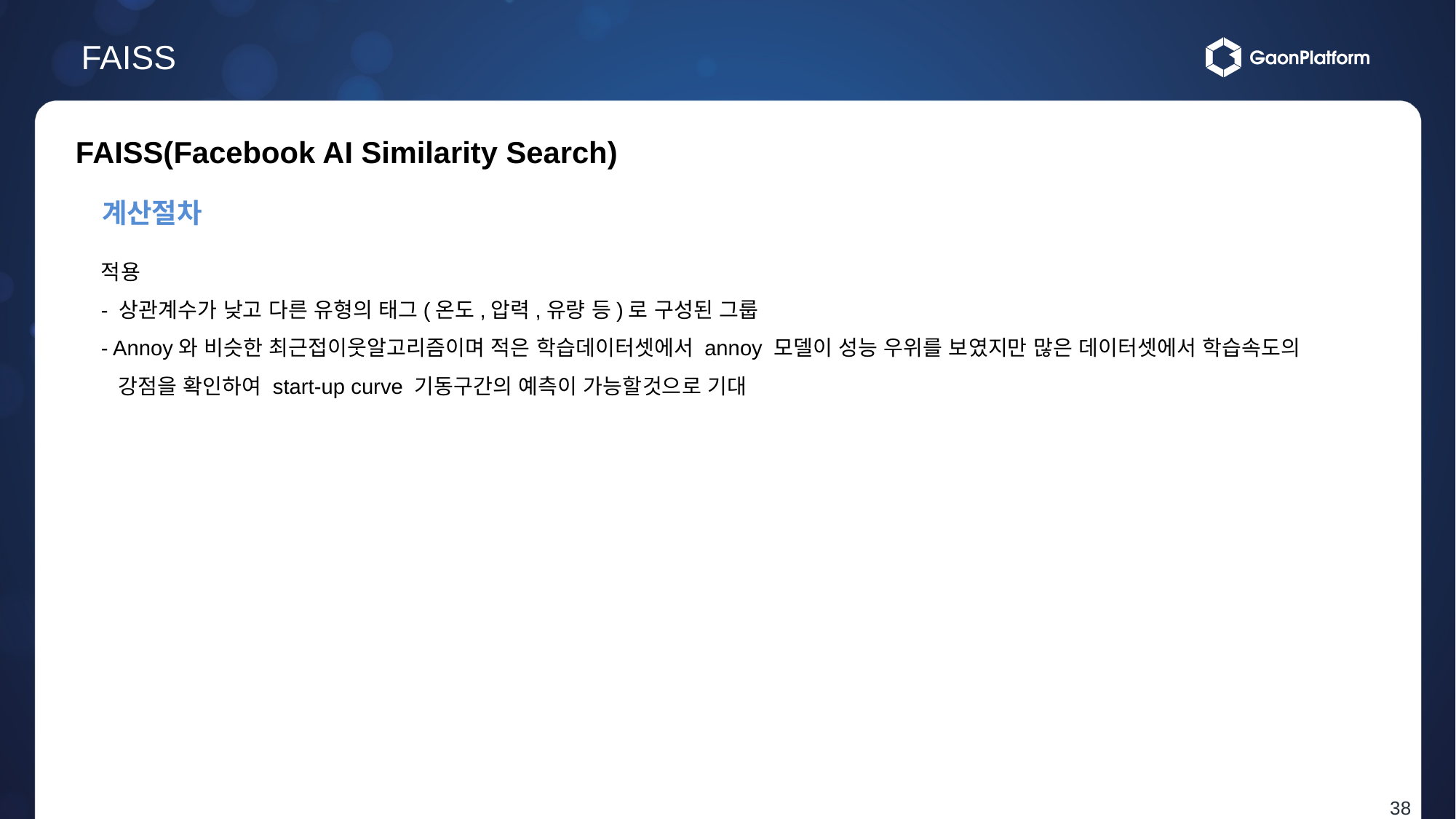

FAISS
FAISS(Facebook AI Similarity Search)
계산절차
적용
- 상관계수가 낮고 다른 유형의 태그(온도,압력,유량 등)로 구성된 그룹
- Annoy와 비슷한 최근접이웃알고리즘이며 적은 학습데이터셋에서 annoy 모델이 성능 우위를 보였지만 많은 데이터셋에서 학습속도의
  강점을 확인하여 start-up curve 기동구간의 예측이 가능할것으로 기대

38